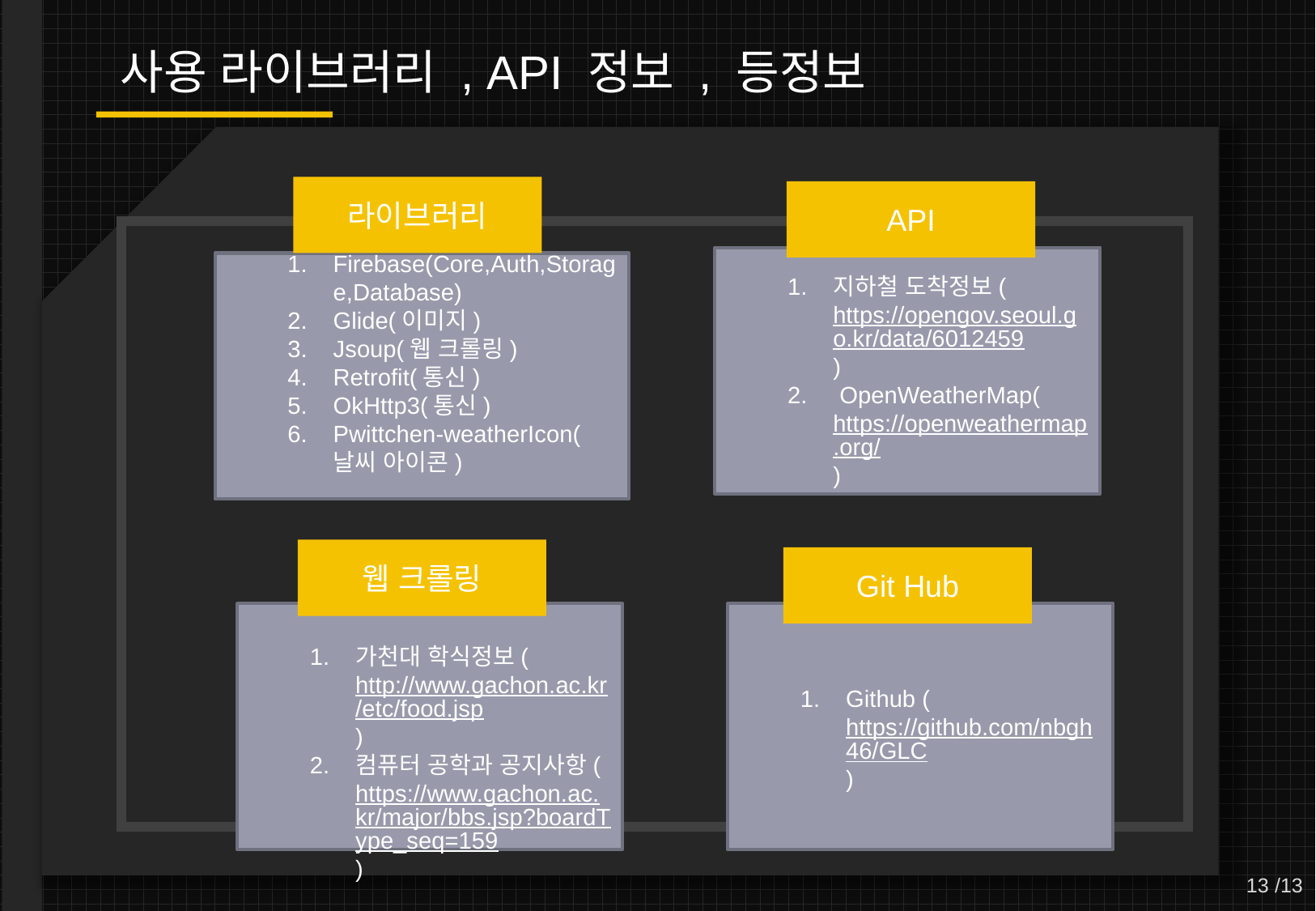

사용 라이브러리 , API 정보 , 등정보

라이브러리
API

지하철 도착정보(https://opengov.seoul.go.kr/data/6012459)
 OpenWeatherMap(https://openweathermap.org/)

Firebase(Core,Auth,Storage,Database)
Glide(이미지)
Jsoup(웹 크롤링)
Retrofit(통신)
OkHttp3(통신)
Pwittchen-weatherIcon(날씨 아이콘)

웹 크롤링
Git Hub
Github (https://github.com/nbgh46/GLC)
가천대 학식정보(http://www.gachon.ac.kr/etc/food.jsp)
컴퓨터 공학과 공지사항(https://www.gachon.ac.kr/major/bbs.jsp?boardType_seq=159)
13 /13